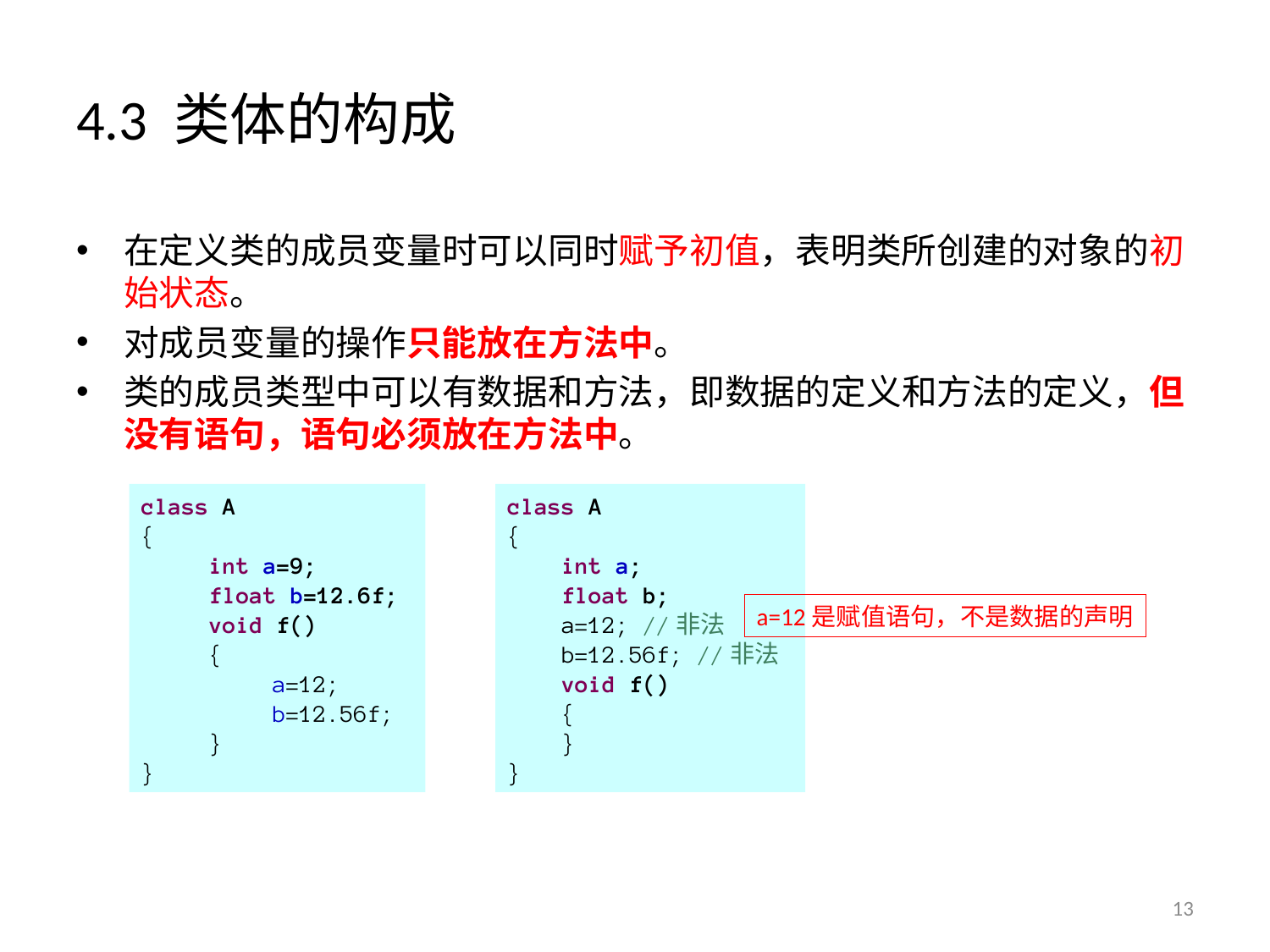

# 4.3 类体的构成
在定义类的成员变量时可以同时赋予初值，表明类所创建的对象的初始状态。
对成员变量的操作只能放在方法中。
类的成员类型中可以有数据和方法，即数据的定义和方法的定义，但没有语句，语句必须放在方法中。

class A
{
    int a;
    float b;
    a=12; //非法
    b=12.56f; //非法
    void f()
    {
    }
}
class A
{
     int a=9;
     float b=12.6f;
     void f()
     {
     a=12;
     b=12.56f;
     }
}
a=12是赋值语句，不是数据的声明
13